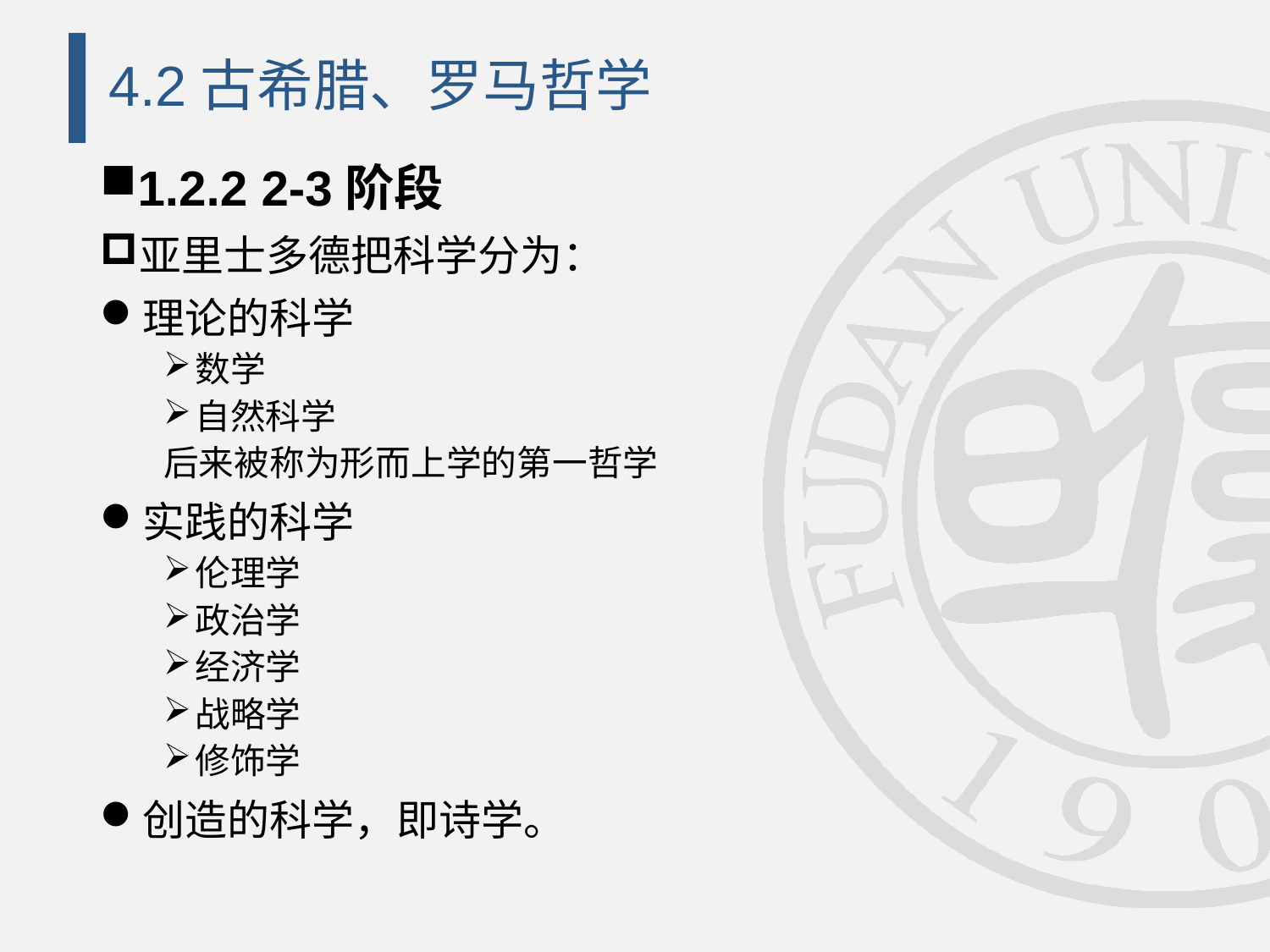

# 4.2古希腊、罗马哲学
1.2.2 2-3阶段
亚里士多德把科学分为：
理论的科学
数学
自然科学
后来被称为形而上学的第一哲学
实践的科学
伦理学
政治学
经济学
战略学
修饰学
创造的科学，即诗学。